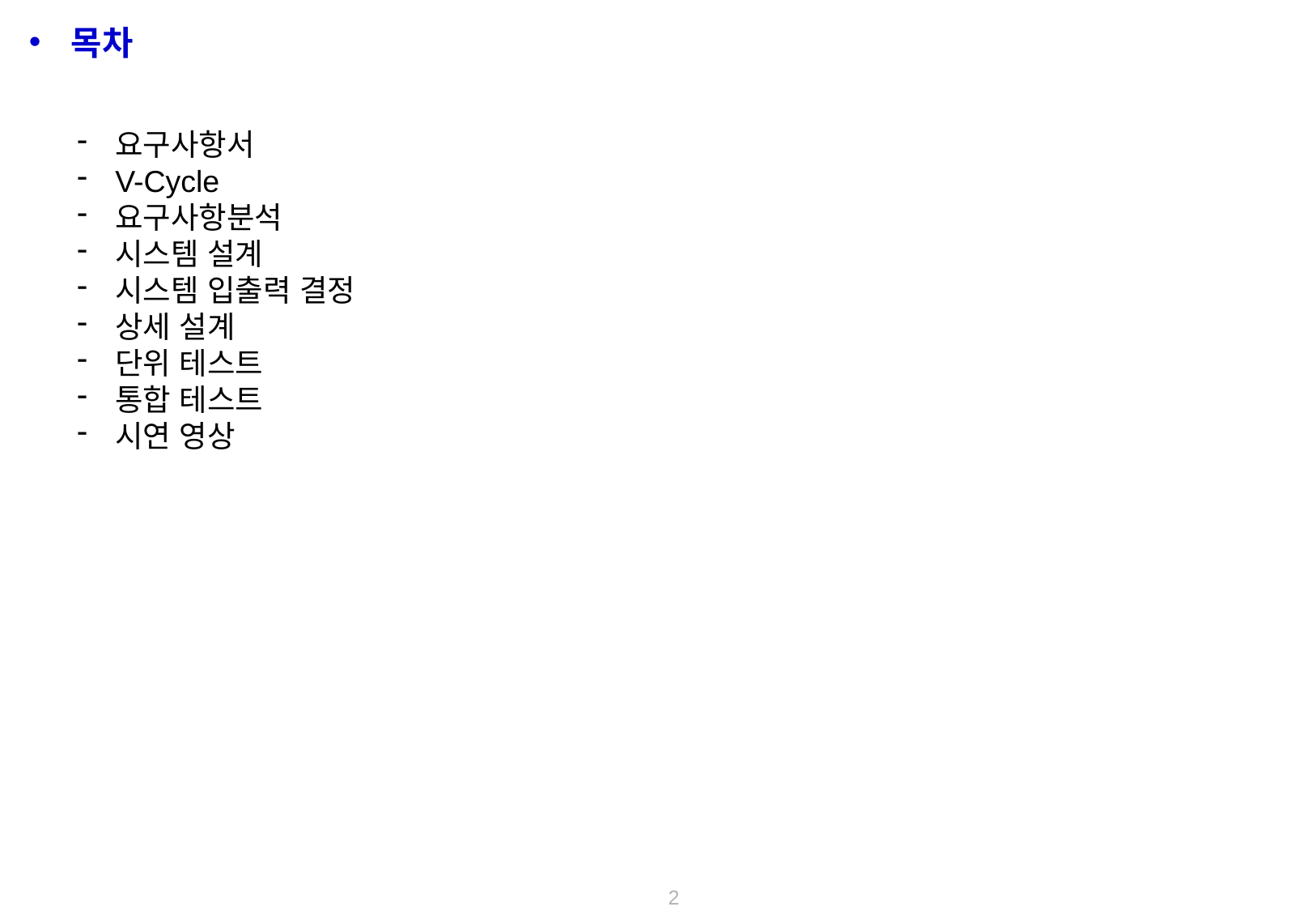

목차
요구사항서
V-Cycle
요구사항분석
시스템 설계
시스템 입출력 결정
상세 설계
단위 테스트
통합 테스트
시연 영상

2